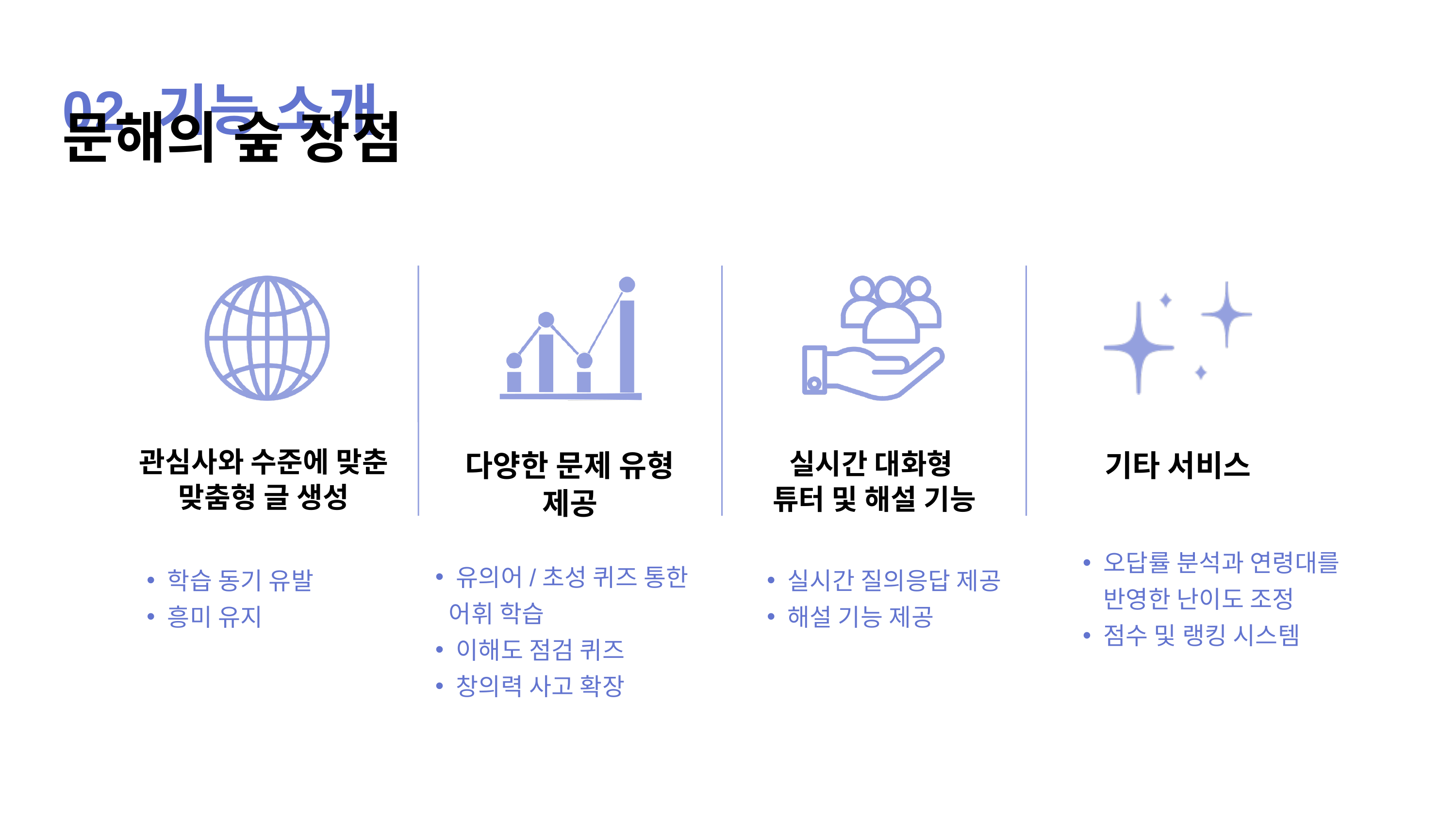

02 기능 소개
문해의 숲 장점

관심사와 수준에 맞춘
맞춤형 글 생성
실시간 대화형
튜터 및 해설 기능
다양한 문제 유형 제공
기타 서비스
오답률 분석과 연령대를 반영한 난이도 조정
점수 및 랭킹 시스템
유의어/초성 퀴즈 통한
     어휘 학습
이해도 점검 퀴즈
창의력 사고 확장
학습 동기 유발
흥미 유지
실시간 질의응답 제공
해설 기능 제공